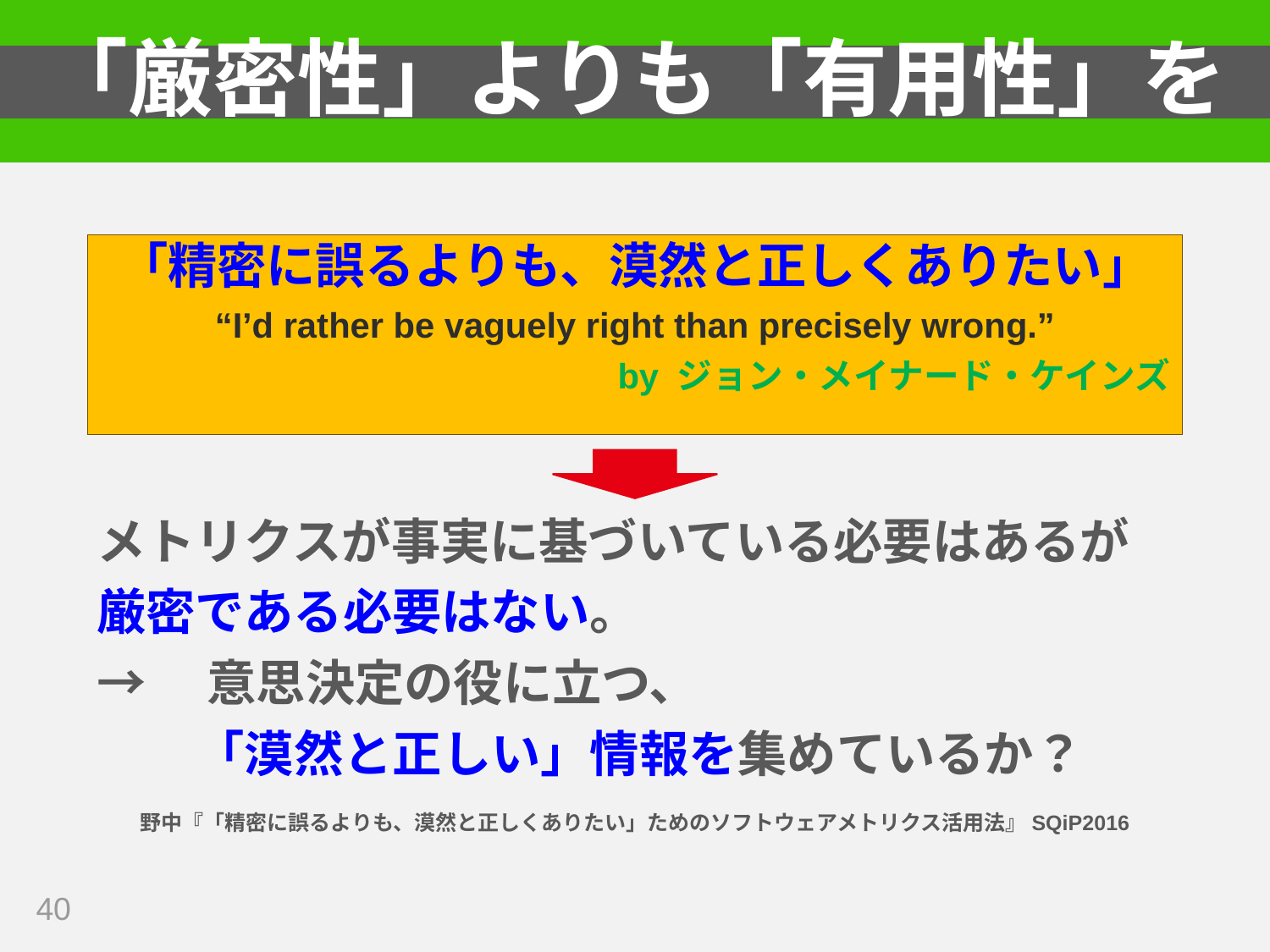

# 「厳密性」よりも「有用性」を
「精密に誤るよりも、漠然と正しくありたい」
“I’d rather be vaguely right than precisely wrong.”
by ジョン・メイナード・ケインズ

メトリクスが事実に基づいている必要はあるが
厳密である必要はない。
→　意思決定の役に立つ、
　　「漠然と正しい」情報を集めているか？
野中『「精密に誤るよりも、漠然と正しくありたい」ためのソフトウェアメトリクス活用法』SQiP2016
40